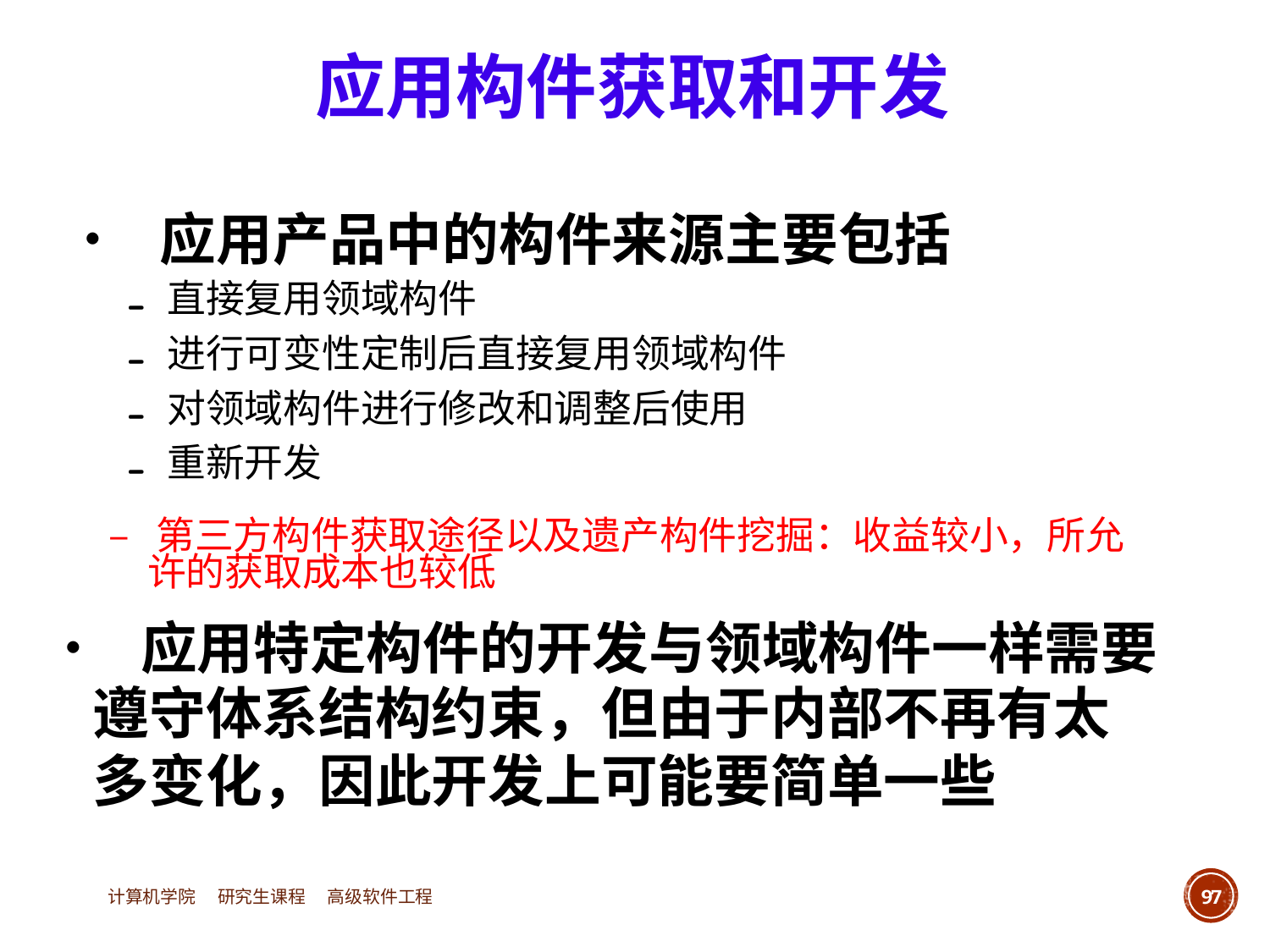

应用构件获取和开发

•  应用产品中的构件来源主要包括
–
–
–
–
直接复用领域构件
进行可变性定制后直接复用领域构件
对领域构件进行修改和调整后使用
重新开发
		–  第三方构件获取途径以及遗产构件挖掘：收益较小，所允
			许的获取成本也较低
•  应用特定构件的开发与领域构件一样需要
	遵守体系结构约束，但由于内部不再有太
	多变化，因此开发上可能要简单一些
计算机学院    研究生课程    高级软件工程
97